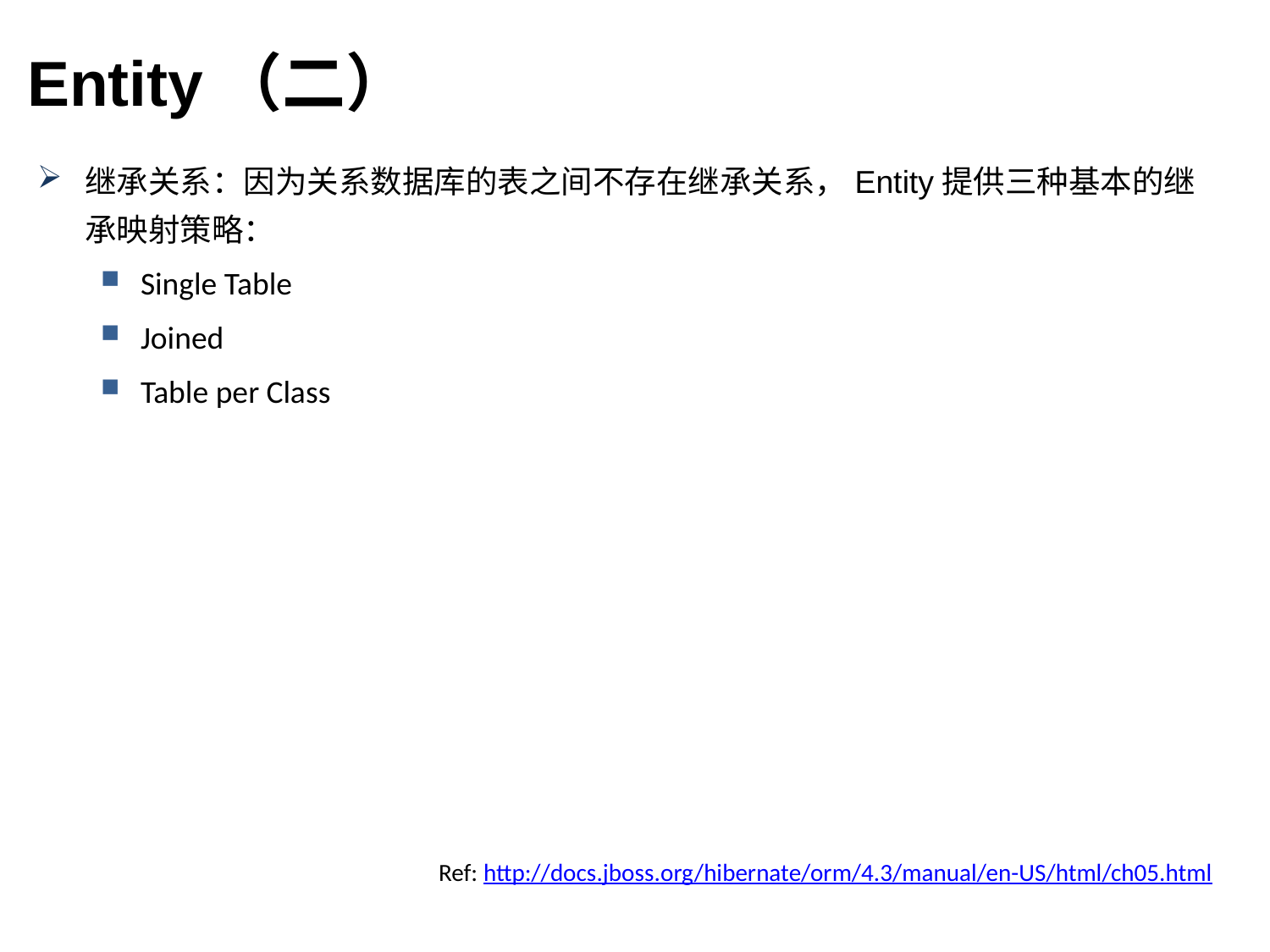

Entity（二）
继承关系：因为关系数据库的表之间不存在继承关系，Entity提供三种基本的继承映射策略：
Single Table
Joined
Table per Class
Ref: http://docs.jboss.org/hibernate/orm/4.3/manual/en-US/html/ch05.html